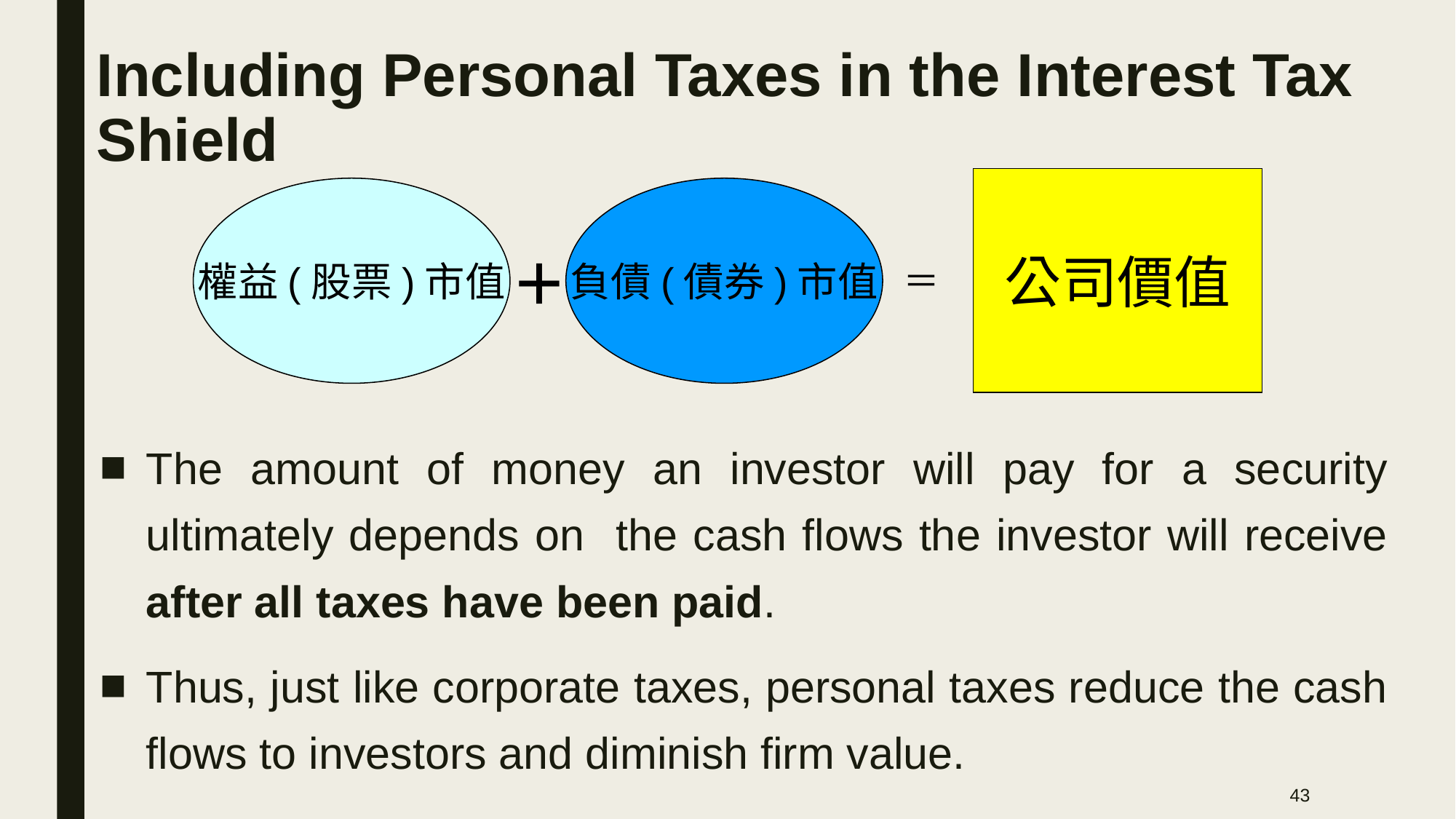

# Including Personal Taxes in the Interest Tax Shield
公司價值
權益(股票)市值
負債(債券)市值
＋
＝
The amount of money an investor will pay for a security ultimately depends on  the cash flows the investor will receive after all taxes have been paid.
Thus, just like corporate taxes, personal taxes reduce the cash flows to investors and diminish firm value.

43